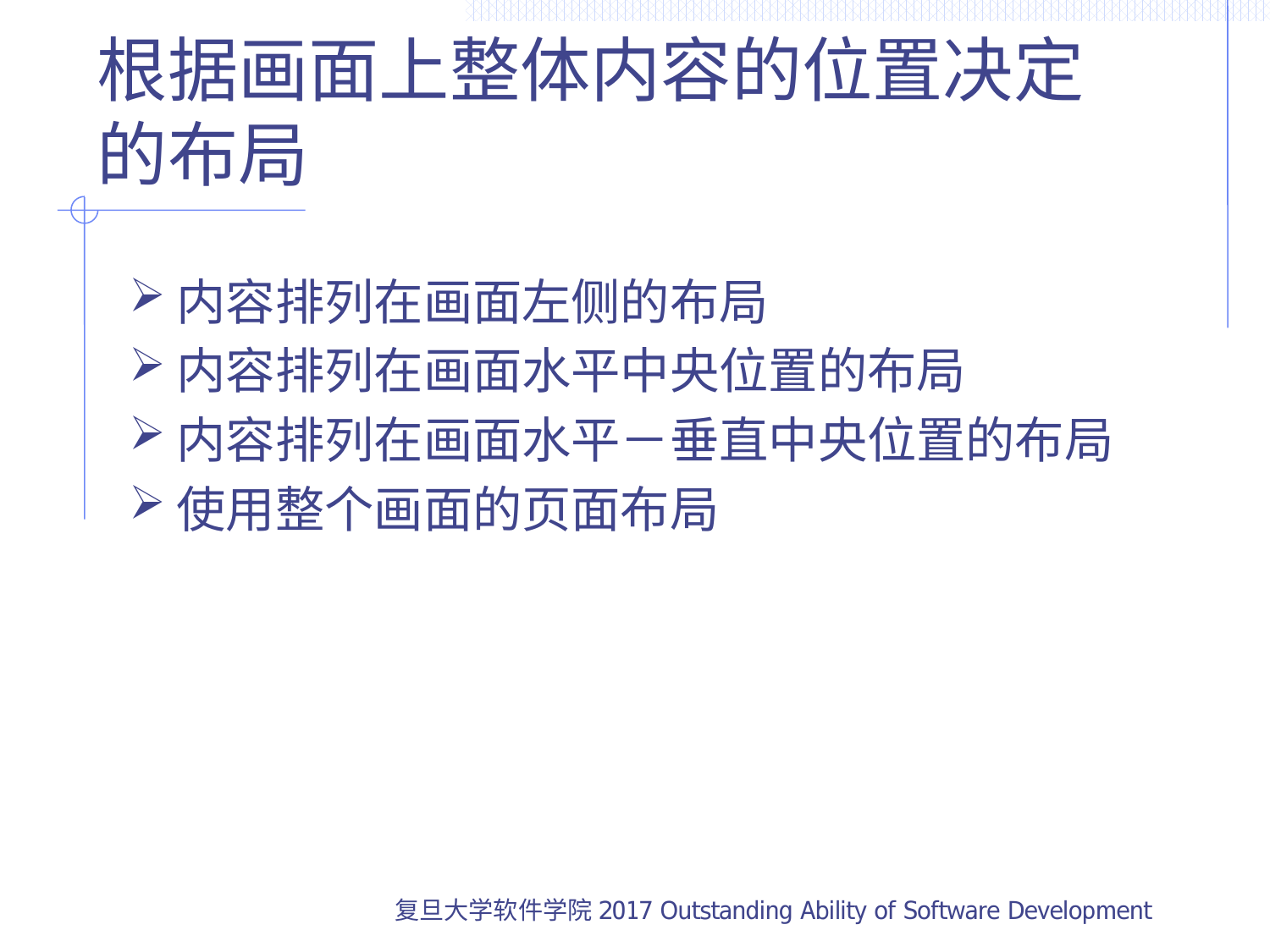

# 根据画面上整体内容的位置决定的布局
内容排列在画面左侧的布局
内容排列在画面水平中央位置的布局
内容排列在画面水平－垂直中央位置的布局
使用整个画面的页面布局